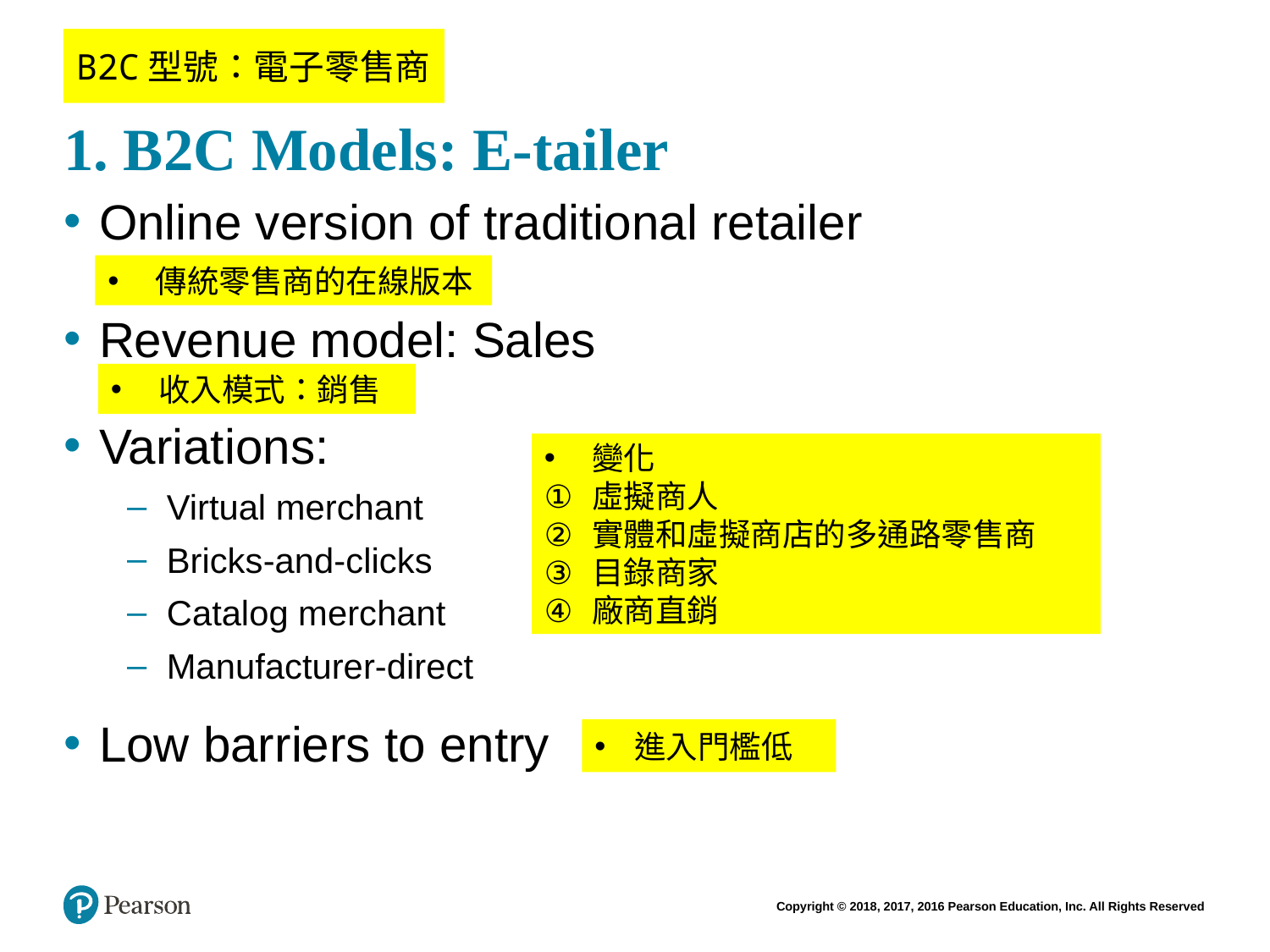

B2C型號：電子零售商
# 1. B2C Models: E-tailer
Online version of traditional retailer
Revenue model: Sales
Variations:
Virtual merchant
Bricks-and-clicks
Catalog merchant
Manufacturer-direct
Low barriers to entry
傳統零售商的在線版本
收入模式：銷售
變化
虛擬商人
實體和虛擬商店的多通路零售商
目錄商家
廠商直銷
進入門檻低